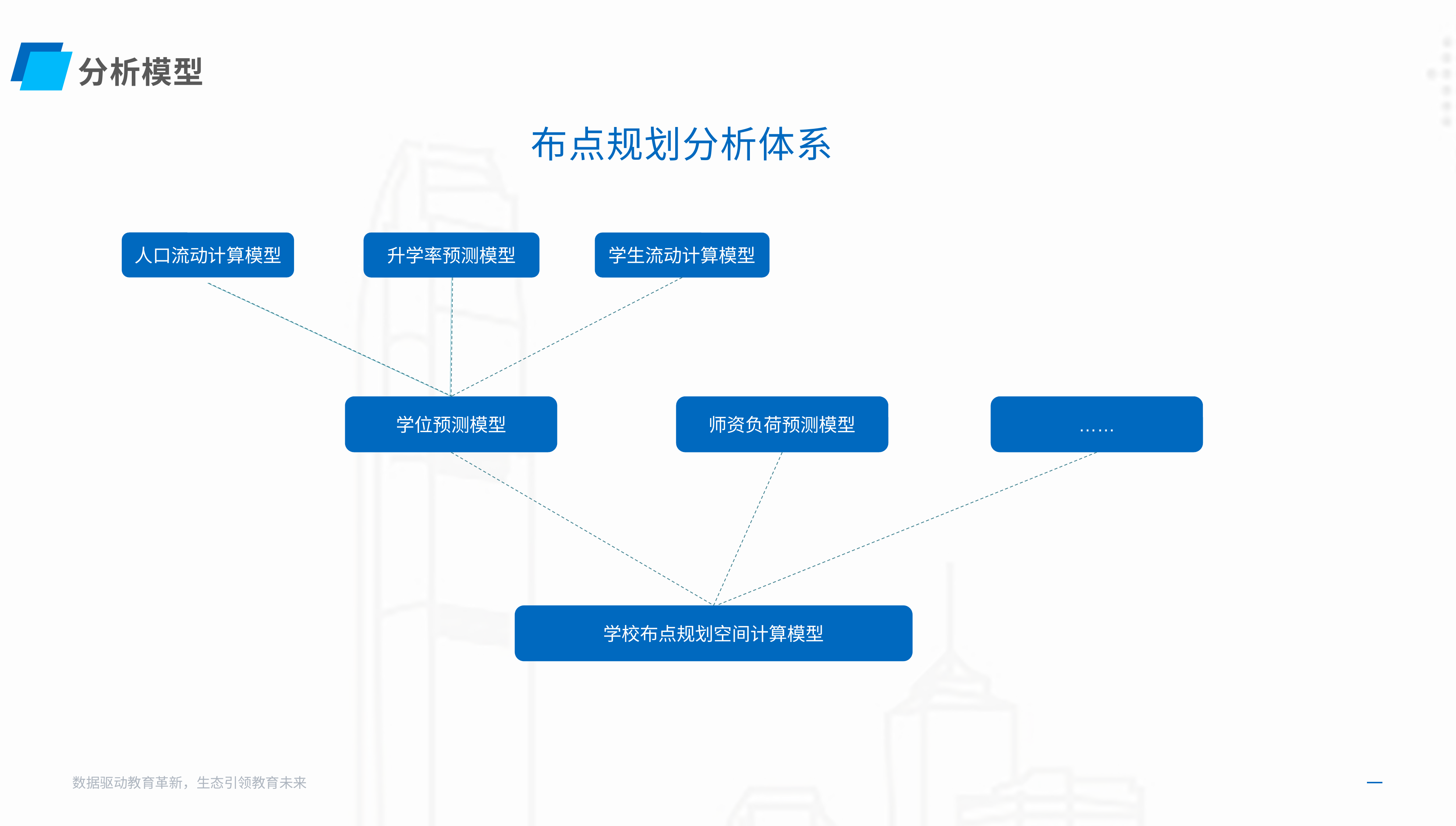

分析模型
布点规划分析体系
人口流动计算模型
升学率预测模型
学生流动计算模型
学位预测模型
师资负荷预测模型
……
学校布点规划空间计算模型